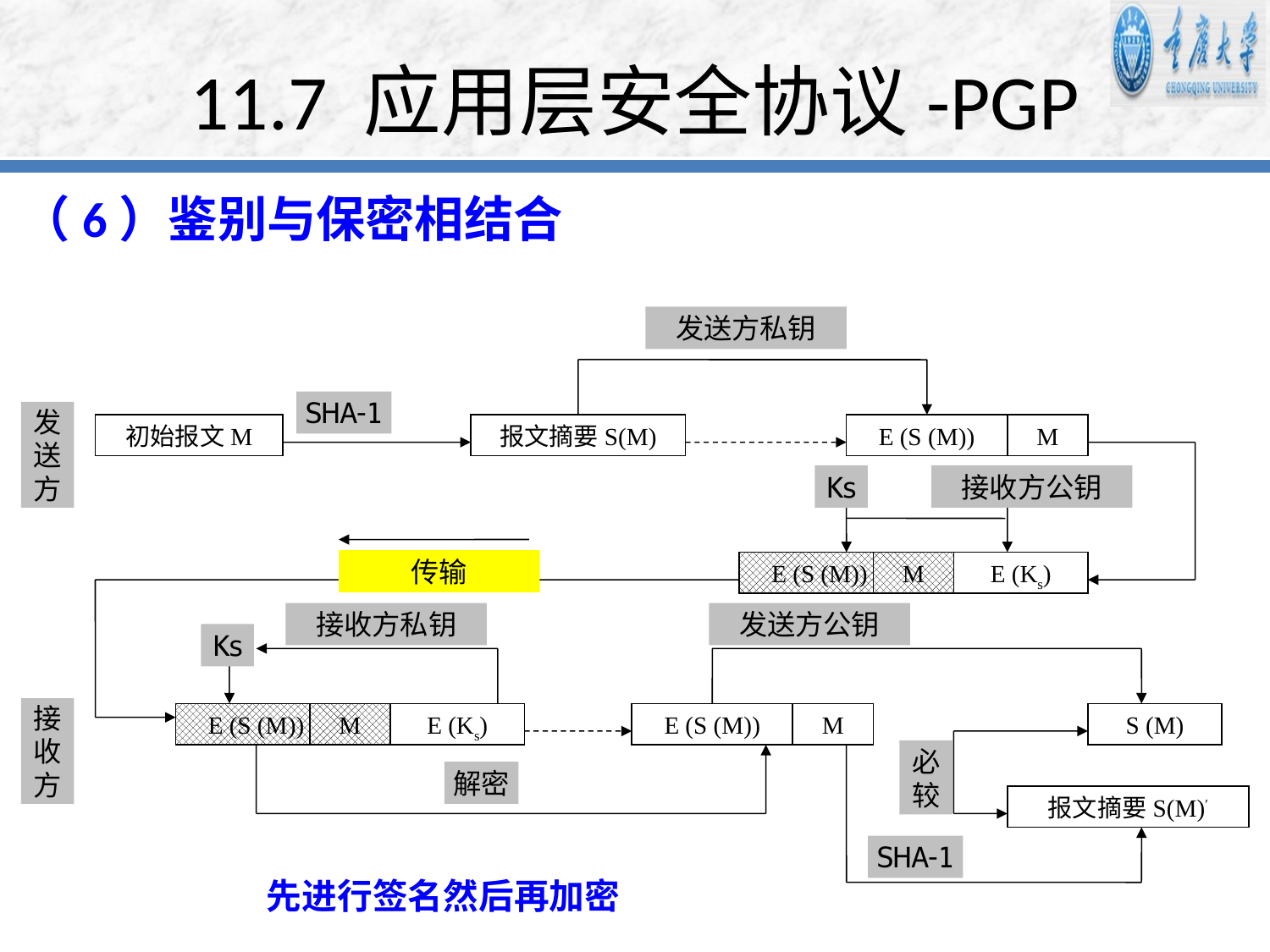

# 11.7 应用层安全协议-PGP
（6）鉴别与保密相结合
发送方私钥

初始报文M
报文摘要S(M)
E (S (M))
M

E (S (M))
M
E (Ks)

E (S (M))
M
E (Ks)
E (S (M))
M
S (M)

报文摘要S(M)′

SHA-1
发
送
方
Ks
接收方公钥

传输
接收方私钥
发送方公钥
Ks
接
收
方
必
较
解密
SHA-1
先进行签名然后再加密